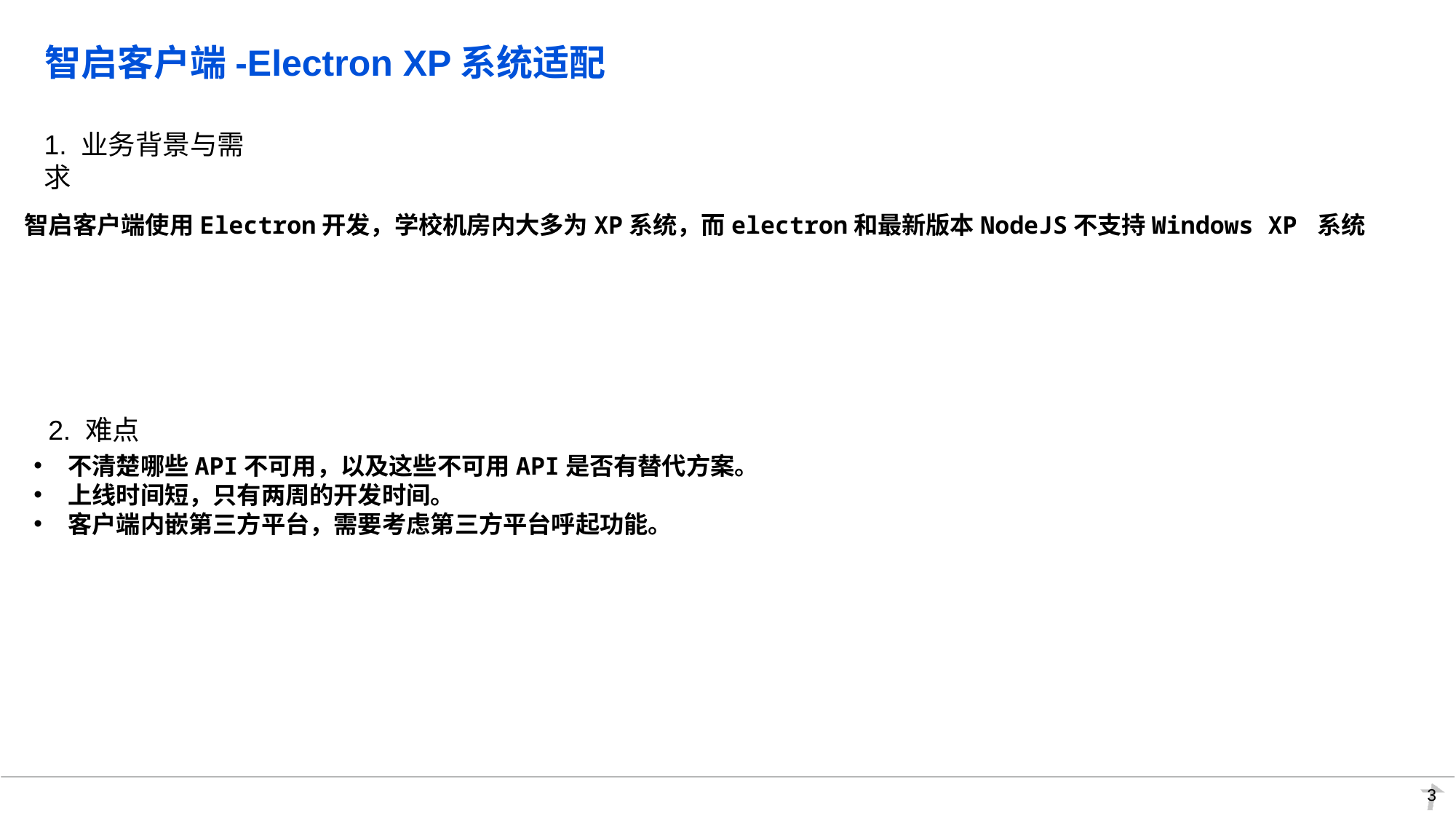

智启客户端-Electron XP系统适配
1. 业务背景与需求
智启客户端使用Electron开发，学校机房内大多为XP系统，而electron和最新版本NodeJS不支持Windows XP 系统
2. 难点
不清楚哪些API不可用，以及这些不可用API是否有替代方案。
上线时间短，只有两周的开发时间。
客户端内嵌第三方平台，需要考虑第三方平台呼起功能。
3